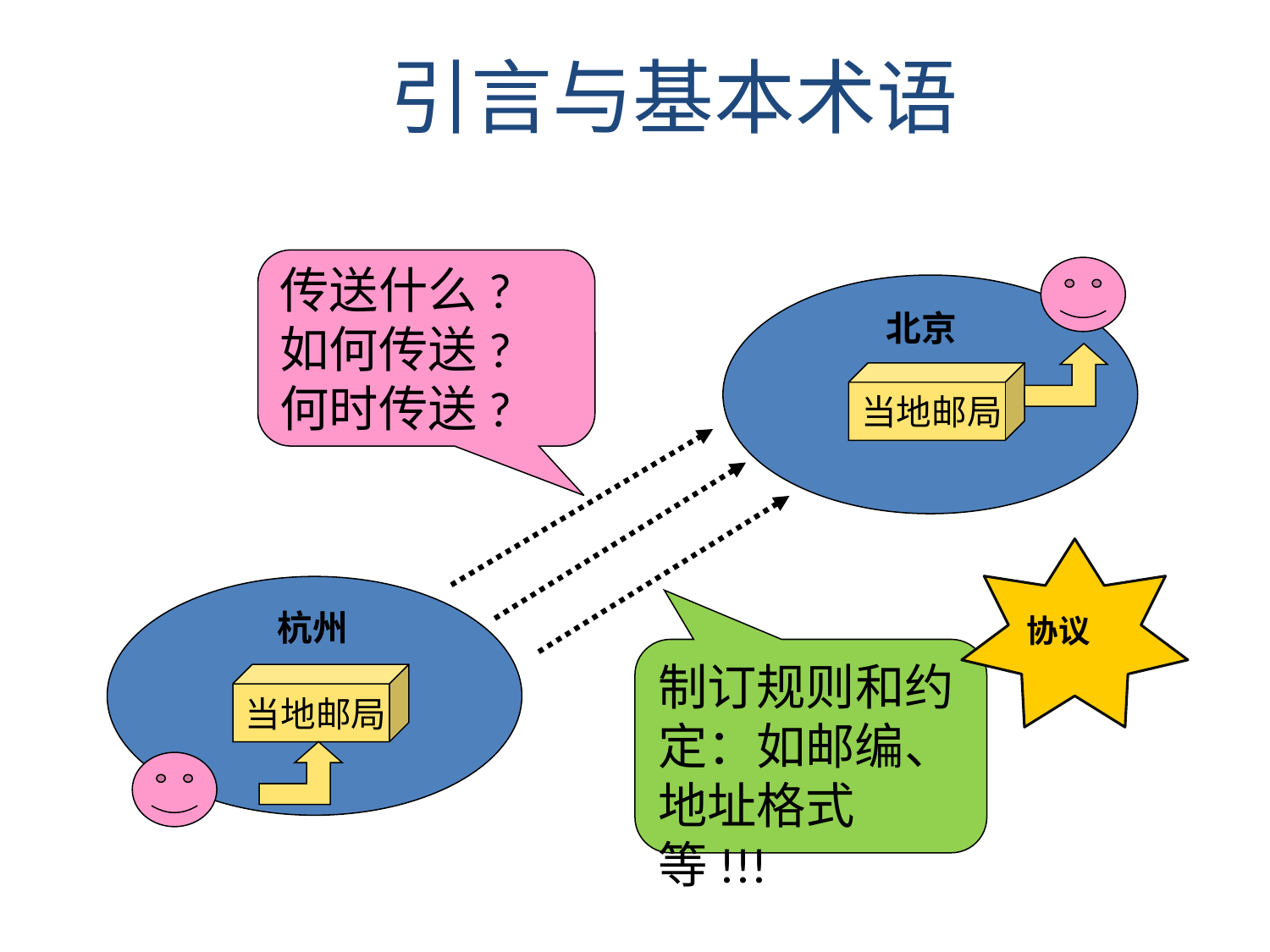

引言与基本术语
传送什么?
如何传送?
何时传送?

北京

当地邮局

协议

杭州
当地邮局

制订规则和约定：如邮编、地址格式等!!!